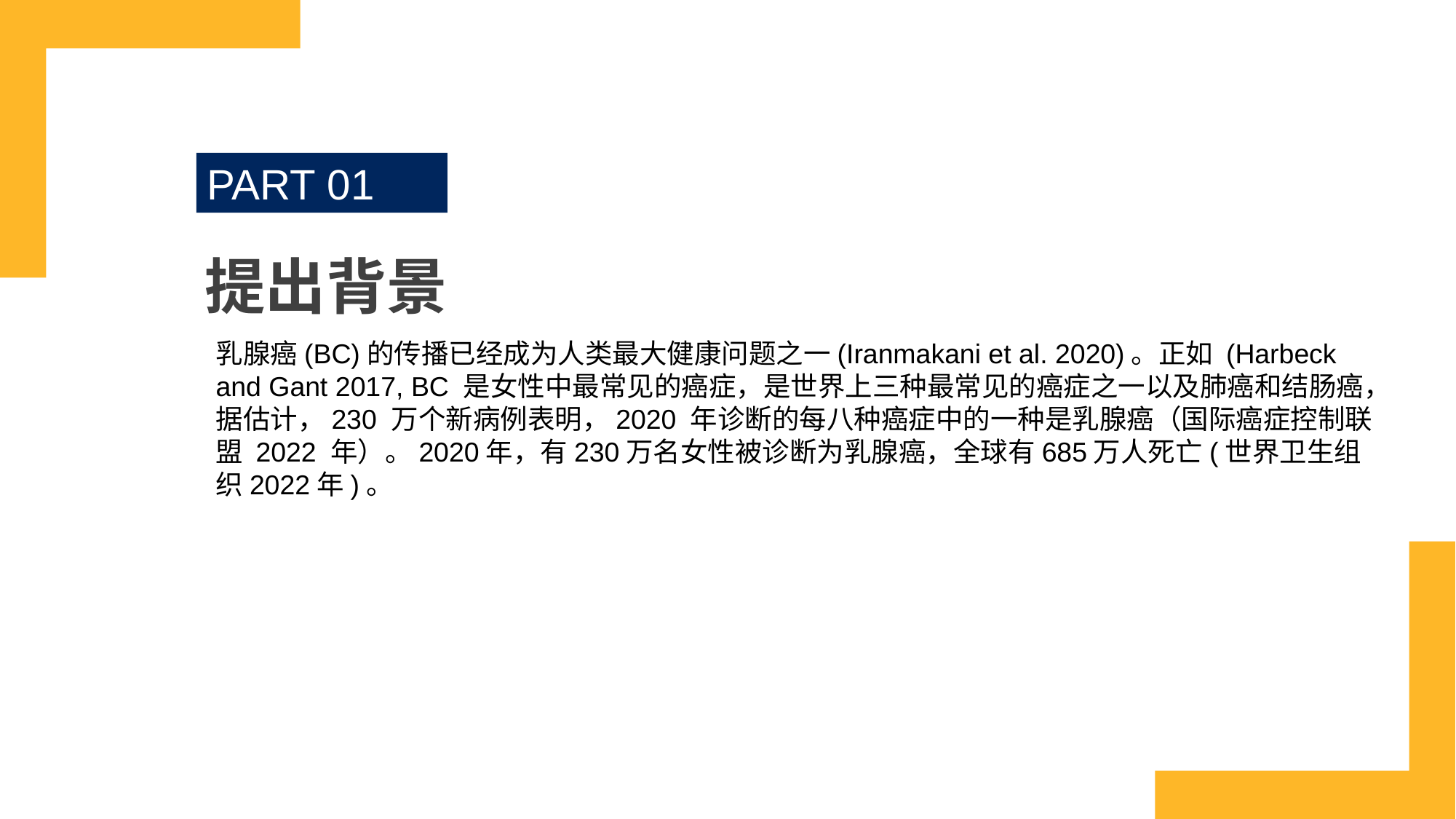

PART 01
提出背景
乳腺癌(BC)的传播已经成为人类最大健康问题之一(Iranmakani et al. 2020)。正如 (Harbeck and Gant 2017, BC 是女性中最常见的癌症，是世界上三种最常见的癌症之一以及肺癌和结肠癌，据估计，230 万个新病例表明，2020 年诊断的每八种癌症中的一种是乳腺癌（国际癌症控制联盟 2022 年）。2020年，有230万名女性被诊断为乳腺癌，全球有685万人死亡(世界卫生组织2022年)。